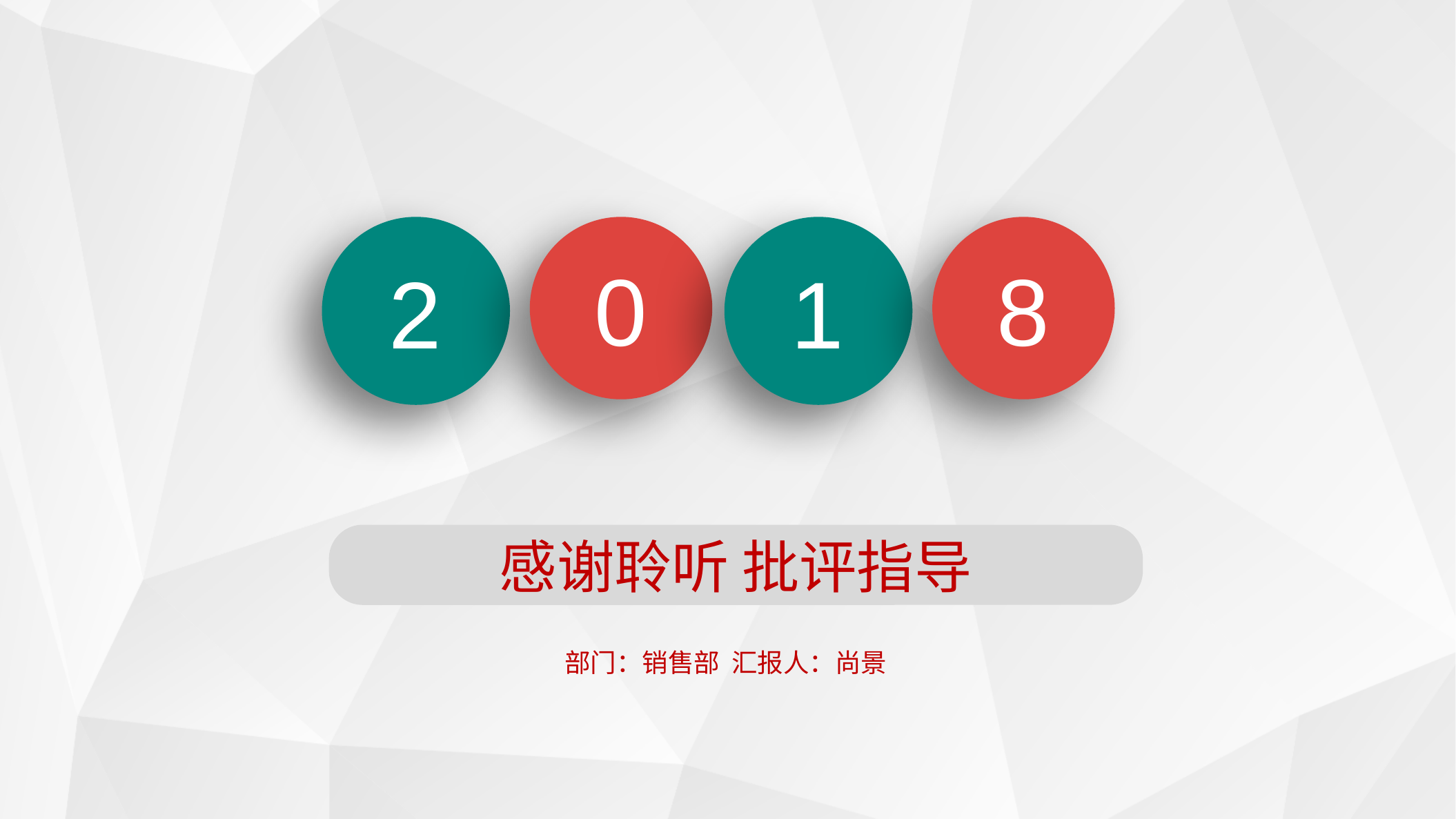

2

1

0

8

感谢聆听 批评指导
部门：销售部  汇报人：尚景